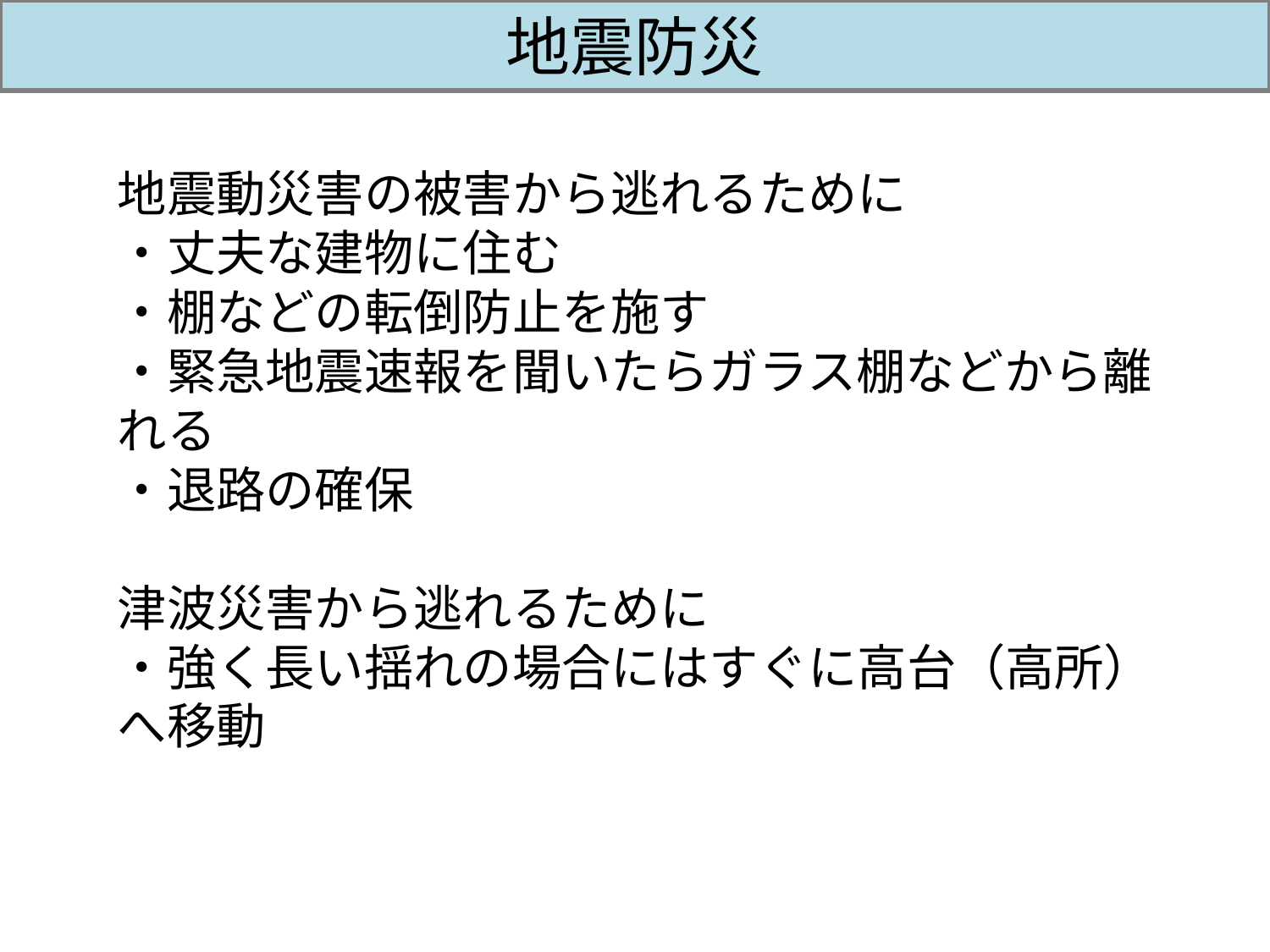

# 地震防災
地震動災害の被害から逃れるために
・丈夫な建物に住む
・棚などの転倒防止を施す
・緊急地震速報を聞いたらガラス棚などから離れる
・退路の確保

津波災害から逃れるために
・強く長い揺れの場合にはすぐに高台（高所）へ移動